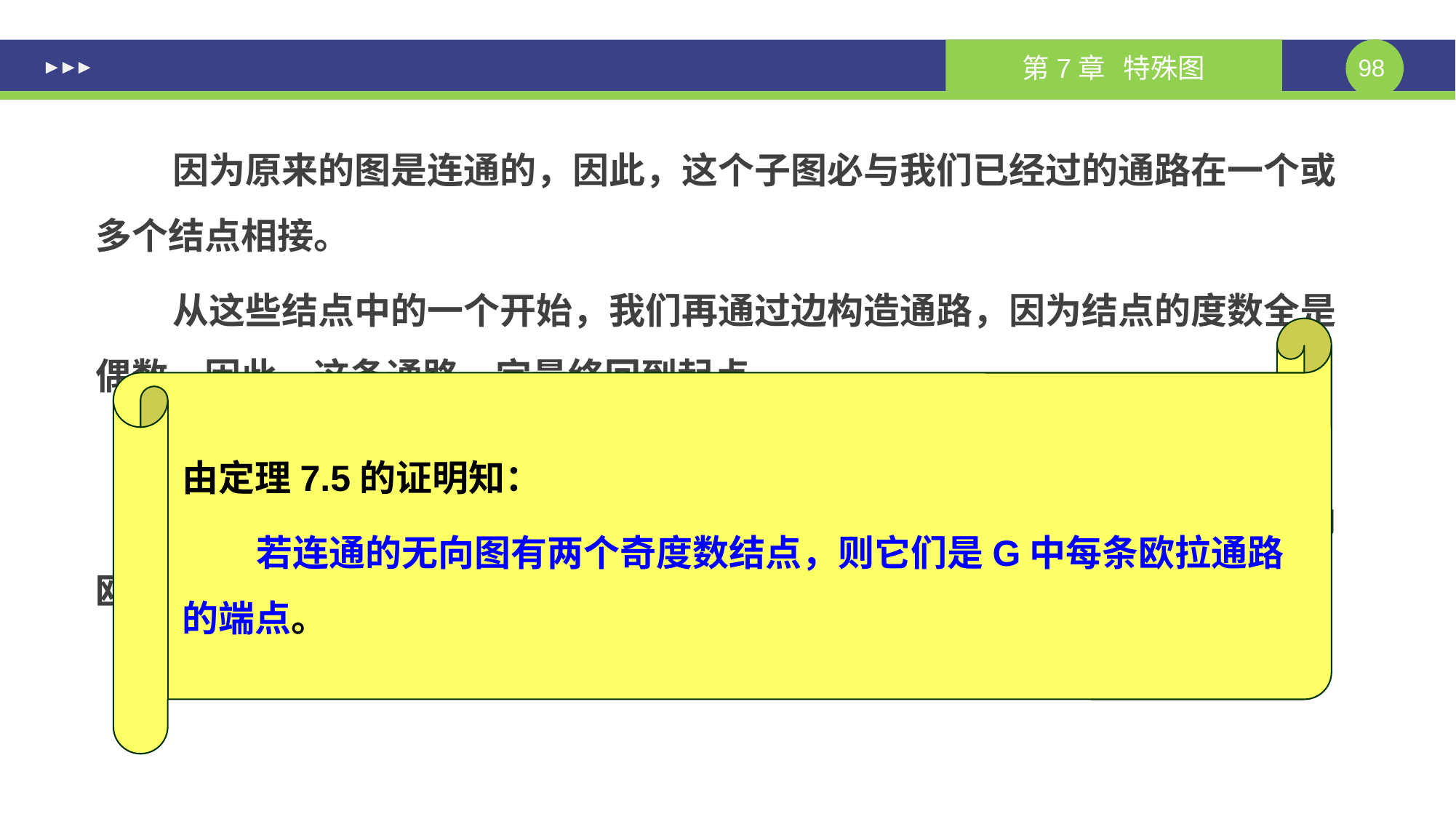

#
因为原来的图是连通的，因此，这个子图必与我们已经过的通路在一个或多个结点相接。
从这些结点中的一个开始，我们再通过边构造通路，因为结点的度数全是偶数，因此，这条通路一定最终回到起点。
将这条回路加到已构造好的通路中间组合成一条通路。
如有必要，这一过程重复下去，直到得到一条通过图中所有边的通路，即欧拉通路。
由定理7.5的证明知：
        若连通的无向图有两个奇度数结点，则它们是G中每条欧拉通路的端点。